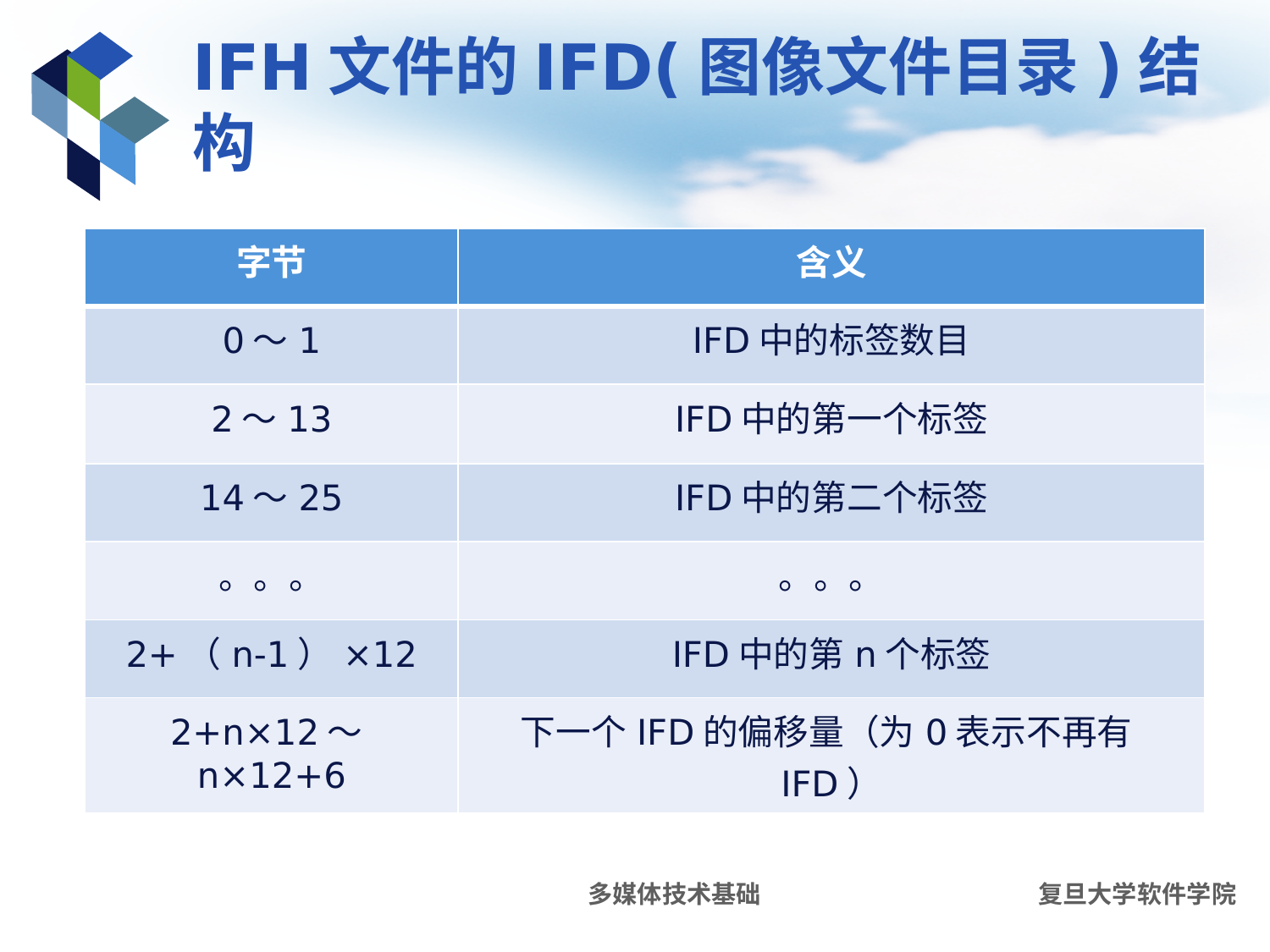

# IFH文件的IFD(图像文件目录)结构
| 字节 | 含义 |
| --- | --- |
| 0～1 | IFD中的标签数目 |
| 2～13 | IFD中的第一个标签 |
| 14～25 | IFD中的第二个标签 |
| 。。。 | 。。。 |
| 2+（n-1）×12 | IFD中的第n个标签 |
| 2+n×12～n×12+6 | 下一个IFD的偏移量（为0表示不再有IFD） |
多媒体技术基础